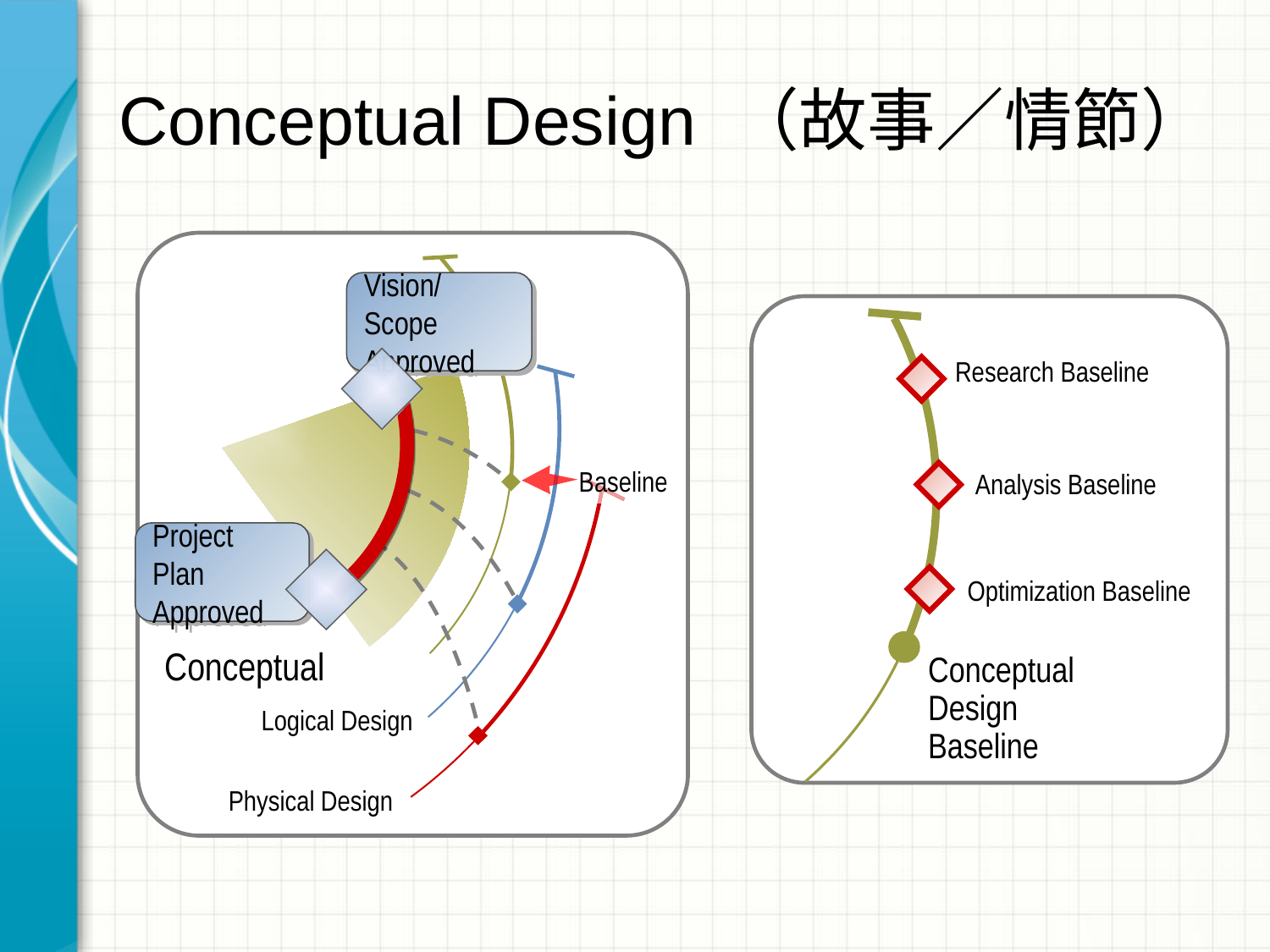

# Conceptual Design （故事／情節）

Vision/Scope
Approved

Baseline

Project Plan
Approved

Conceptual
Logical Design

Physical Design

Research Baseline

Analysis Baseline

Optimization Baseline

Conceptual
Design
Baseline